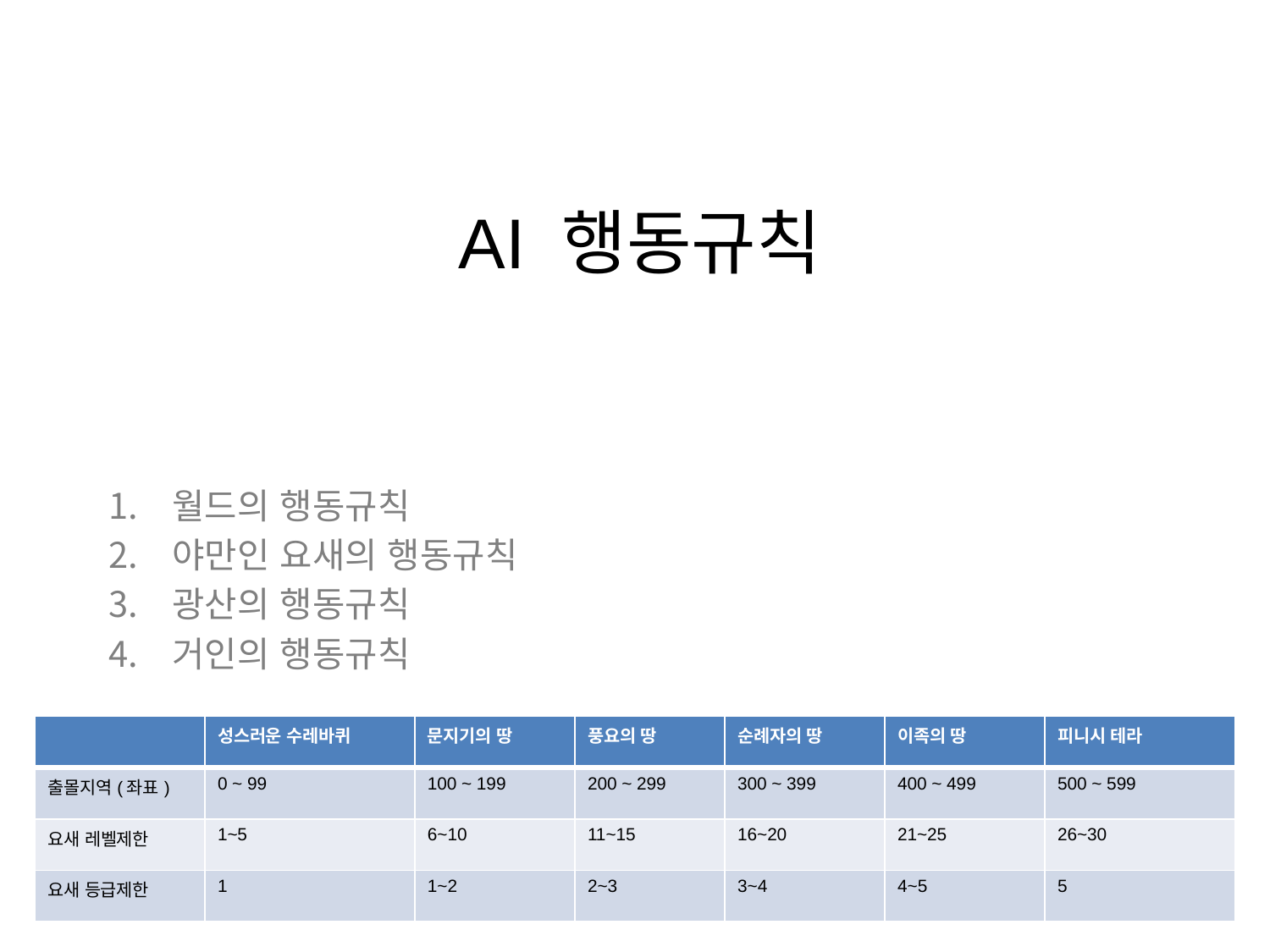

# AI 행동규칙

월드의 행동규칙
야만인 요새의 행동규칙
광산의 행동규칙
거인의 행동규칙
|  | 성스러운 수레바퀴 | 문지기의 땅 | 풍요의 땅 | 순례자의 땅 | 이족의 땅 | 피니시 테라 |
| --- | --- | --- | --- | --- | --- | --- |
| 출몰지역(좌표) | 0 ~ 99 | 100 ~ 199 | 200 ~ 299 | 300 ~ 399 | 400 ~ 499 | 500 ~ 599 |
| 요새 레벨제한 | 1~5 | 6~10 | 11~15 | 16~20 | 21~25 | 26~30 |
| 요새 등급제한 | 1 | 1~2 | 2~3 | 3~4 | 4~5 | 5 |